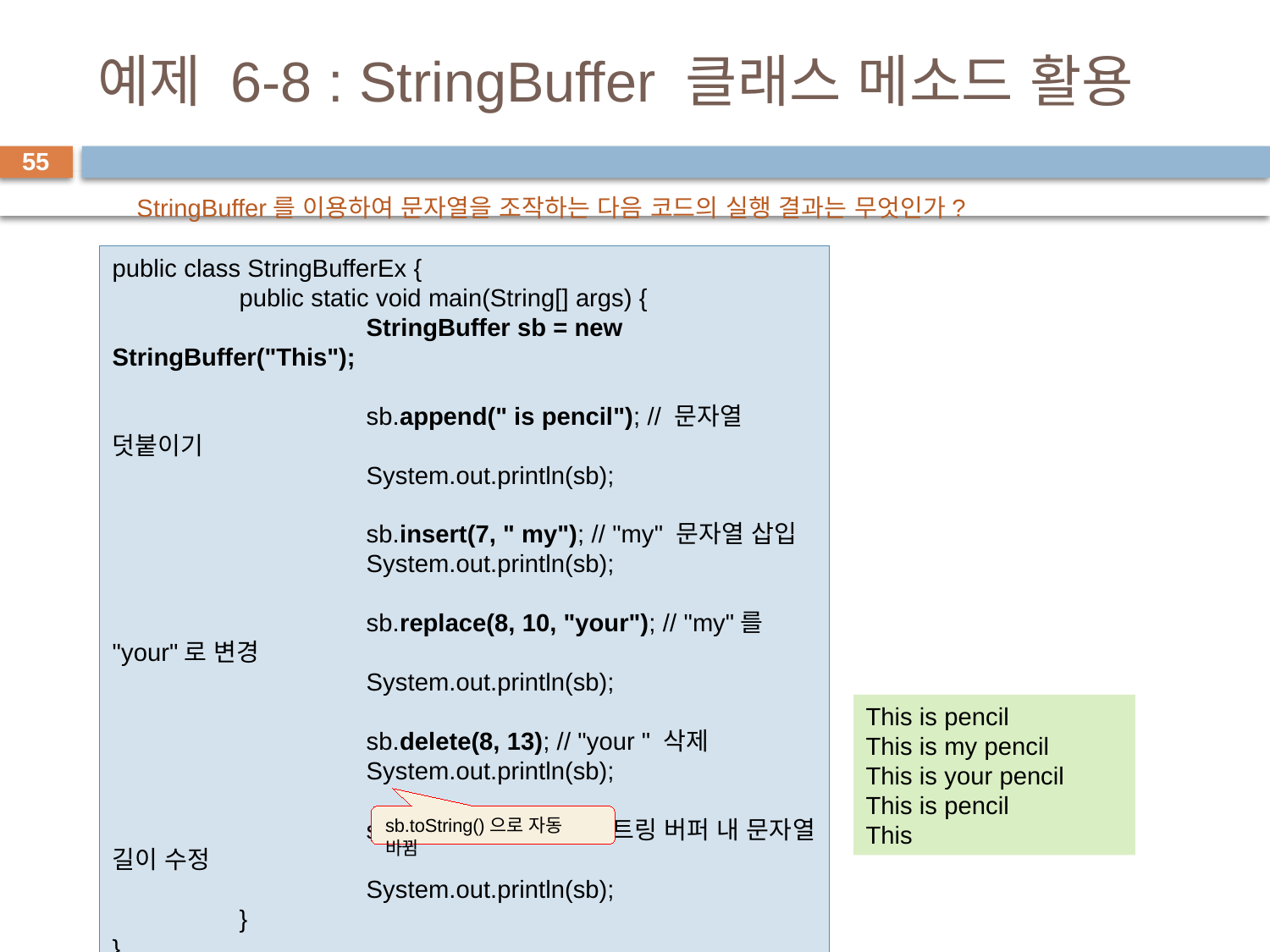

# 예제 6-8 : StringBuffer 클래스 메소드 활용
55
StringBuffer를 이용하여 문자열을 조작하는 다음 코드의 실행 결과는 무엇인가?
public class StringBufferEx {
	public static void main(String[] args) {
		StringBuffer sb = new StringBuffer("This");

		sb.append(" is pencil"); // 문자열 덧붙이기
		System.out.println(sb);

		sb.insert(7, " my"); // "my" 문자열 삽입
		System.out.println(sb);

		sb.replace(8, 10, "your"); // "my"를 "your"로 변경
		System.out.println(sb);

		sb.delete(8, 13); // "your " 삭제
		System.out.println(sb);

		sb.setLength(4); // 스트링 버퍼 내 문자열 길이 수정
		System.out.println(sb);
	}
}
This is pencil
This is my pencil
This is your pencil
This is pencil
This
sb.toString()으로 자동 바뀜